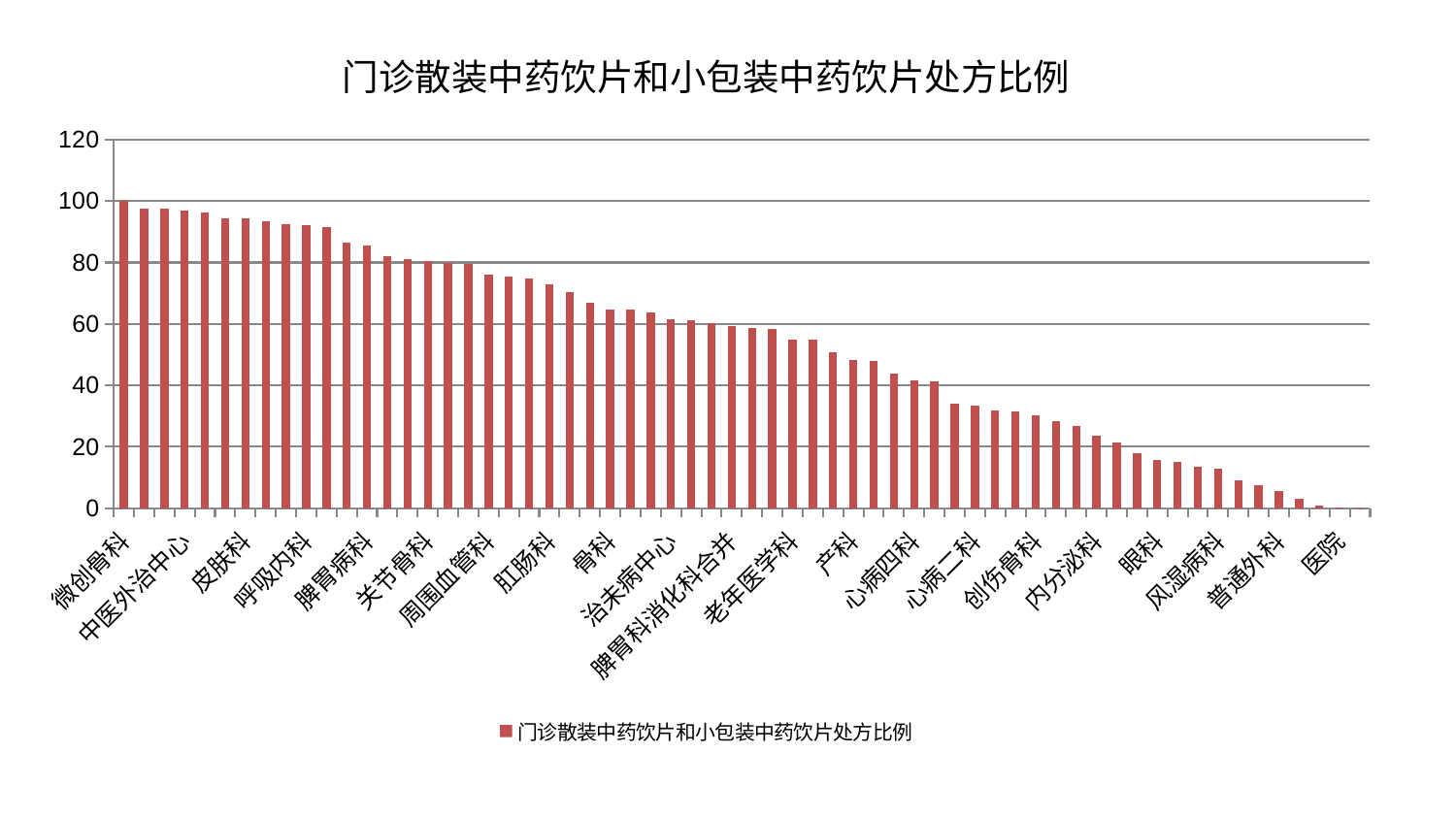

### Chart: 门诊散装中药饮片和小包装中药饮片处方比例

| Category | 门诊散装中药饮片和小包装中药饮片处方比例 |
|---|---|
| 微创骨科 | 100.0 |
| 血液科 | 97.62737628568141 |
| 肝胆外科 | 97.5318455365346 |
| 中医外治中心 | 96.8558597477973 |
| 肾病科 | 96.30696893136067 |
| 脑病三科 | 94.2991403673211 |
| 皮肤科 | 94.2692284383065 |
| 美容皮肤科 | 93.36804409260624 |
| 重症医学科 | 92.37482267225364 |
| 呼吸内科 | 92.24709947775288 |
| 身心医学科 | 91.41321247089337 |
| 显微骨科 | 86.5994803488242 |
| 脾胃病科 | 85.69038854861681 |
| 小儿骨科 | 82.20788880130972 |
| 肾脏内科 | 81.23549052140827 |
| 关节骨科 | 80.3390711889099 |
| 康复科 | 79.78295147344657 |
| 脊柱骨科 | 79.62962481459024 |
| 周围血管科 | 76.05050402830906 |
| 针灸科 | 75.52525959923051 |
| 男科 | 74.8762966154368 |
| 肛肠科 | 72.79146074903579 |
| 消化内科 | 70.26605912247392 |
| 妇科妇二科合并 | 66.93873139480618 |
| 骨科 | 64.72772764074749 |
| 心病一科 | 64.5925068114738 |
| 妇二科 | 63.845918646685256 |
| 治未病中心 | 61.52898747549703 |
| 脑病一科 | 61.26358595782106 |
| 推拿科 | 60.18485068111552 |
| 脾胃科消化科合并 | 59.33901957562205 |
| 胸外科 | 58.60160560808794 |
| 西区重症医学科 | 58.39372931716699 |
| 老年医学科 | 54.92179904986966 |
| 综合内科 | 54.74127013110523 |
| 泌尿外科 | 50.90681448227757 |
| 产科 | 48.21369777651588 |
| 神经内科 | 48.095773722022365 |
| 乳腺甲状腺外科 | 43.93255248631621 |
| 心病四科 | 41.73150691070389 |
| 神经外科 | 41.182059894399835 |
| 口腔科 | 34.16251798730369 |
| 心病二科 | 33.255412896069615 |
| 儿科 | 31.867265234666977 |
| 运动损伤骨科 | 31.451031332011905 |
| 创伤骨科 | 30.336743506685288 |
| 脑病二科 | 28.273645250511176 |
| 心病三科 | 26.67076043322372 |
| 内分泌科 | 23.48213726462042 |
| 耳鼻喉科 | 21.485277976340267 |
| 中医经典科 | 17.971231290137933 |
| 眼科 | 15.881113088956035 |
| 妇科 | 15.053130801634584 |
| 东区重症医学科 | 13.572791870825151 |
| 风湿病科 | 12.881915961721692 |
| 东区肾病科 | 8.9400816692344 |
| 肝病科 | 7.595714091517845 |
| 普通外科 | 5.500430869805118 |
| 心血管内科 | 3.1162086763632164 |
| 小儿推拿科 | 0.8784330191008282 |
| 医院 | 0.3775682862128894 |
| 肿瘤内科 | 0.06471170571395578 |
65